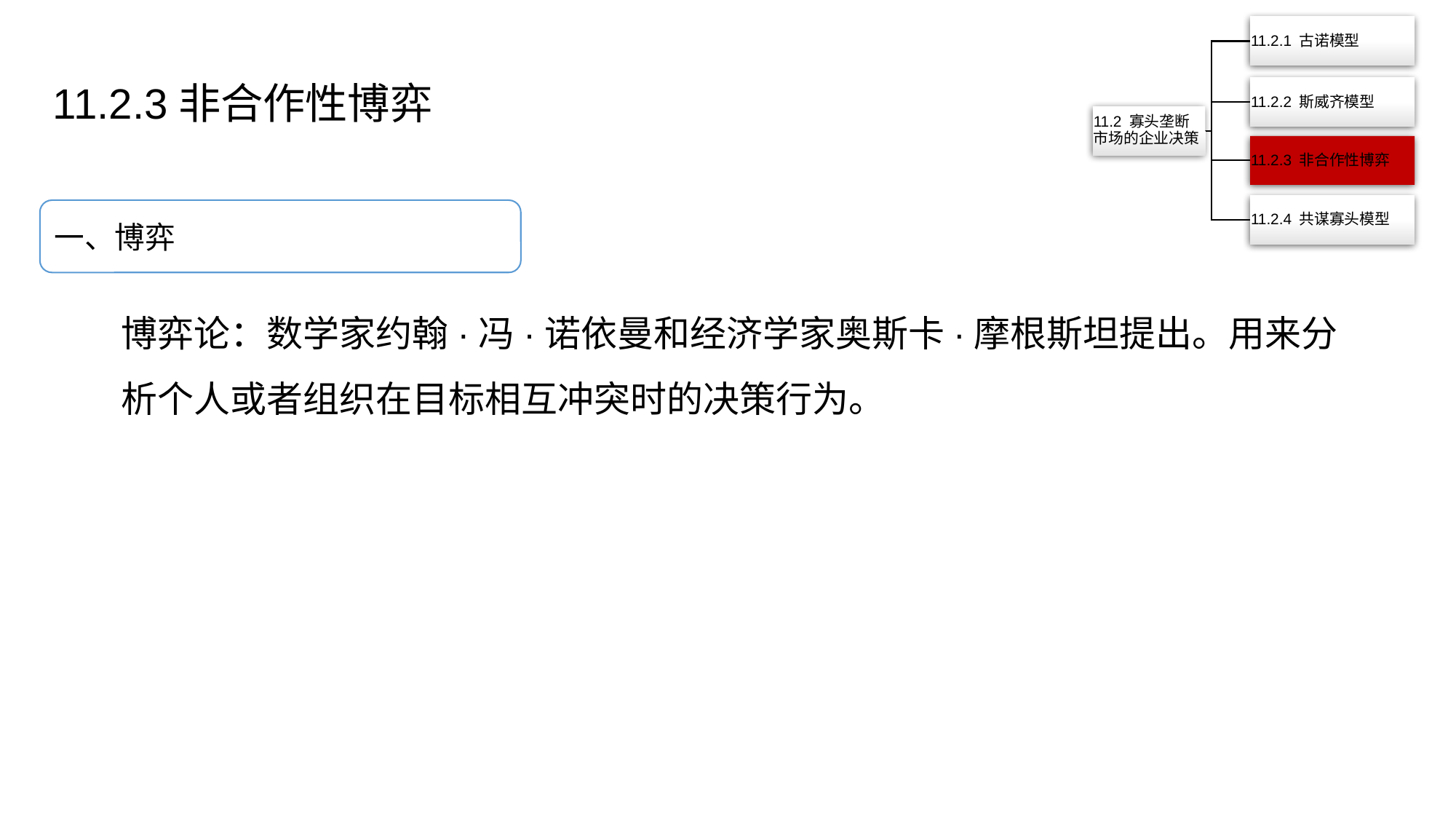

11.2 寡头垄断市场的企业决策
11.2.1 古诺模型
11.2.2 斯威齐模型
11.2.3 非合作性博弈
11.2.4 共谋寡头模型
11.2.3非合作性博弈
一、博弈
博弈论：数学家约翰·冯·诺依曼和经济学家奥斯卡·摩根斯坦提出。用来分析个人或者组织在目标相互冲突时的决策行为。